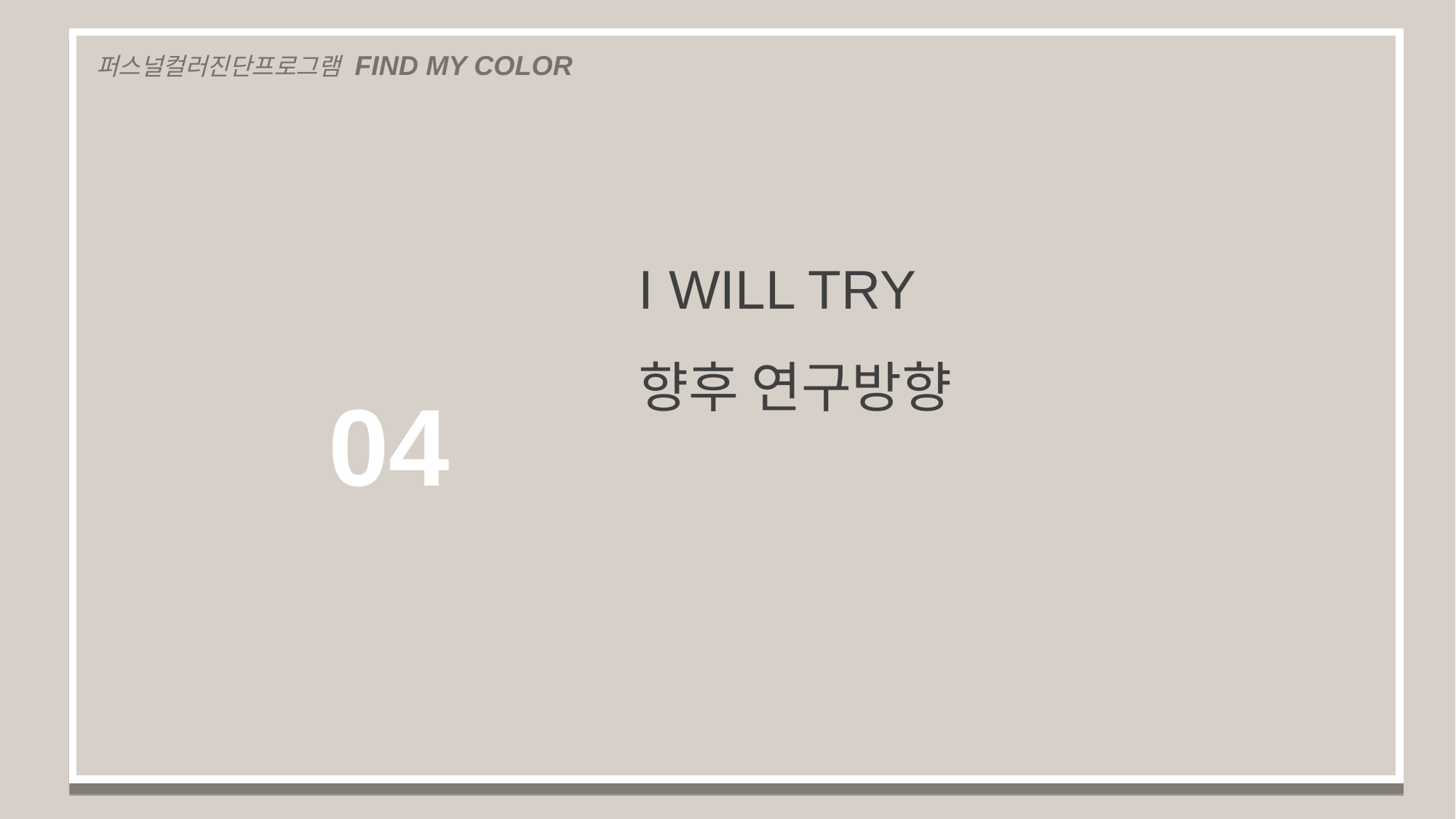

퍼스널컬러진단프로그램 FIND MY COLOR

I WILL TRY
향후 연구방향
04